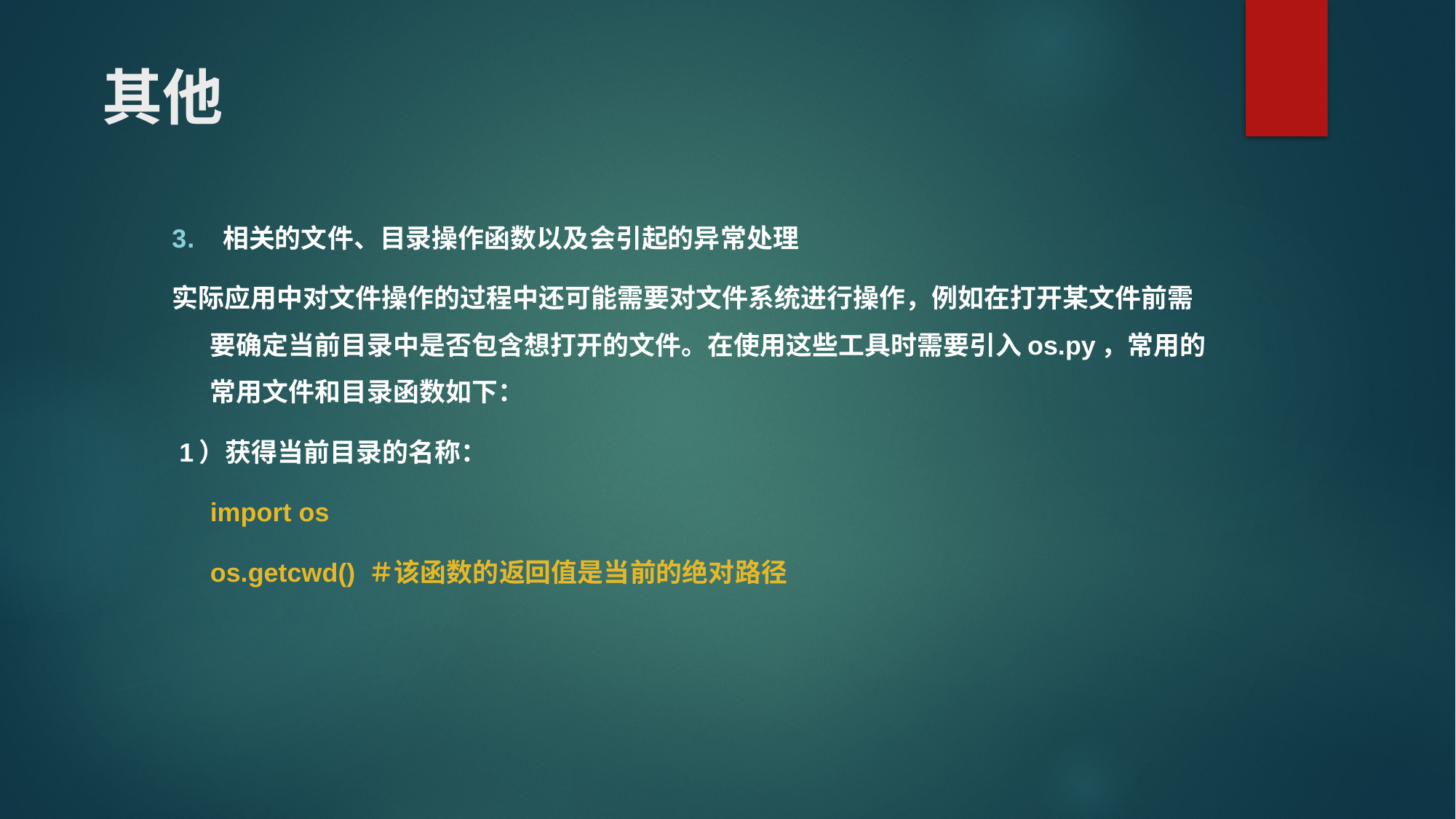

其他
相关的文件、目录操作函数以及会引起的异常处理
实际应用中对文件操作的过程中还可能需要对文件系统进行操作，例如在打开某文件前需要确定当前目录中是否包含想打开的文件。在使用这些工具时需要引入os.py，常用的常用文件和目录函数如下：
 1）获得当前目录的名称：
		import os
		os.getcwd() ＃该函数的返回值是当前的绝对路径